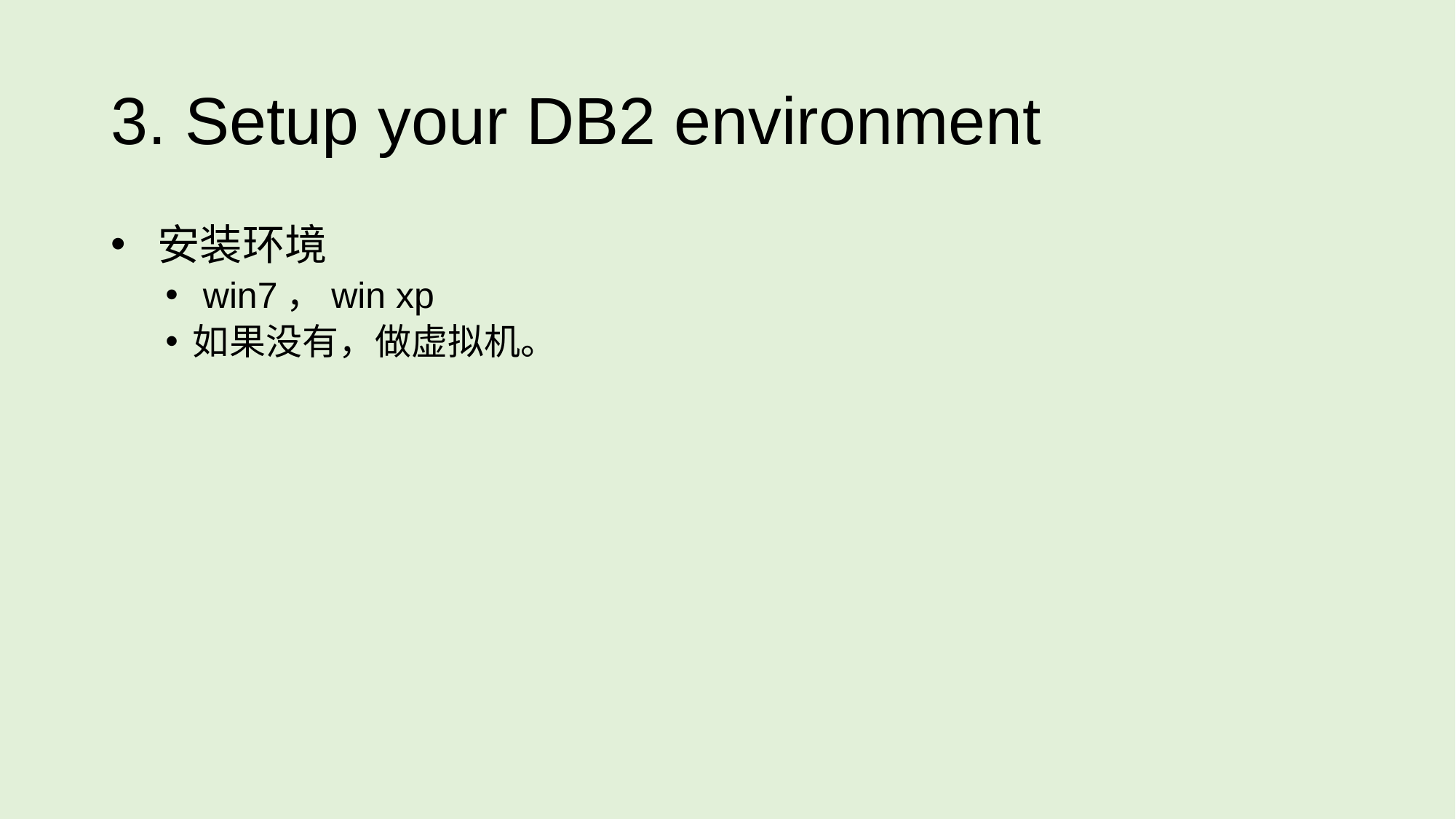

# 3. Setup your DB2 environment
 安装环境
 win7，win xp
如果没有，做虚拟机。